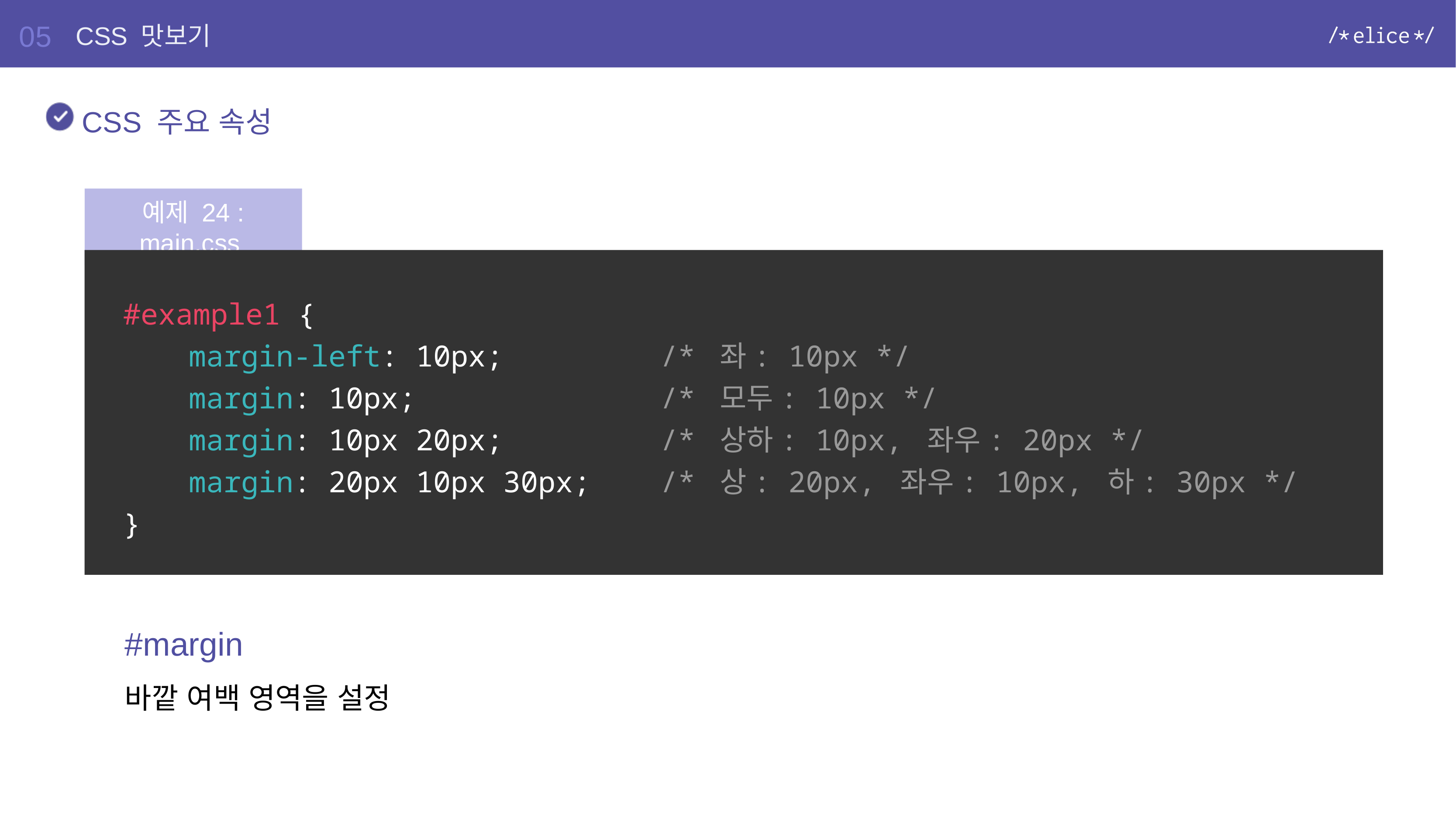

05
CSS 맛보기
CSS 주요 속성
예제 24 : main.css
#example1 {
	margin-left: 10px;         /* 좌: 10px */
	margin: 10px;              /* 모두: 10px */
	margin: 10px 20px;         /* 상하: 10px, 좌우: 20px */
	margin: 20px 10px 30px;    /* 상: 20px, 좌우: 10px, 하: 30px */
}
#margin
바깥 여백 영역을 설정